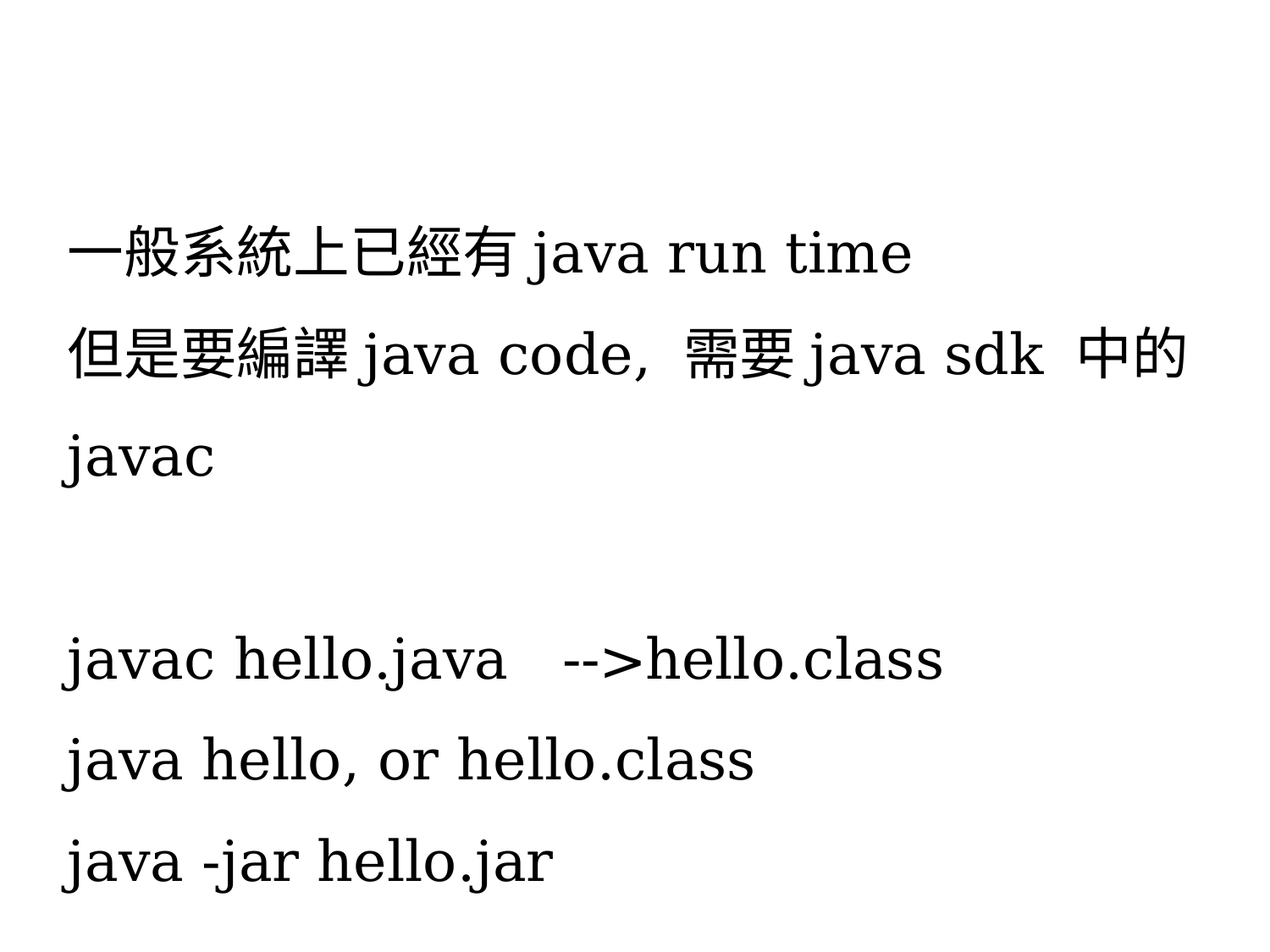

#
一般系統上已經有java run time
但是要編譯java code, 需要java sdk 中的javac

javac hello.java   -->hello.class
java hello, or hello.class
java -jar hello.jar